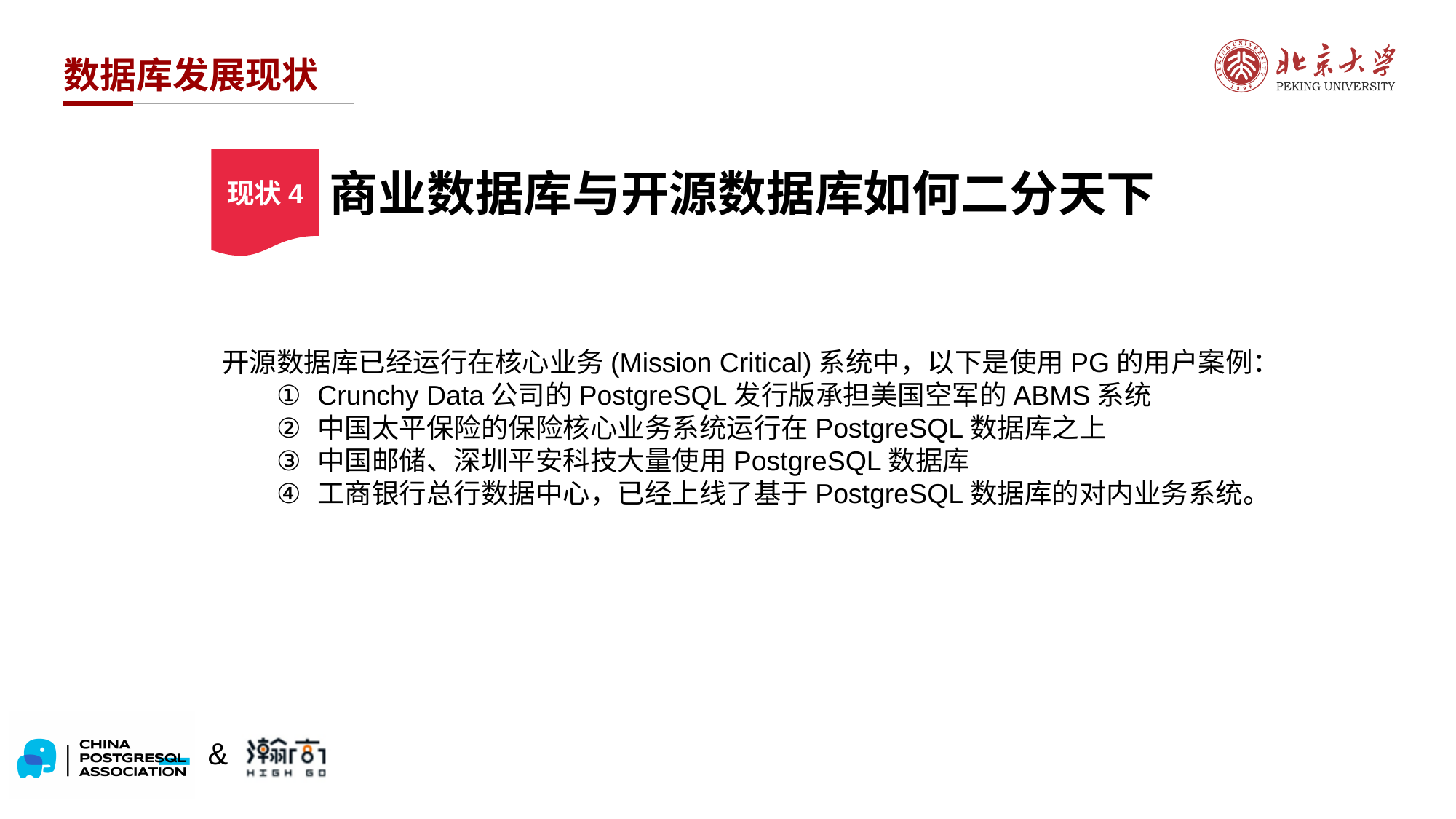

数据库发展现状
现状4
商业数据库与开源数据库如何二分天下

趋势4
开源数据库已经运行在核心业务(Mission Critical)系统中，以下是使用PG的用户案例：
Crunchy Data公司的PostgreSQL发行版承担美国空军的ABMS系统
中国太平保险的保险核心业务系统运行在PostgreSQL数据库之上
中国邮储、深圳平安科技大量使用PostgreSQL数据库
工商银行总行数据中心，已经上线了基于PostgreSQL数据库的对内业务系统。